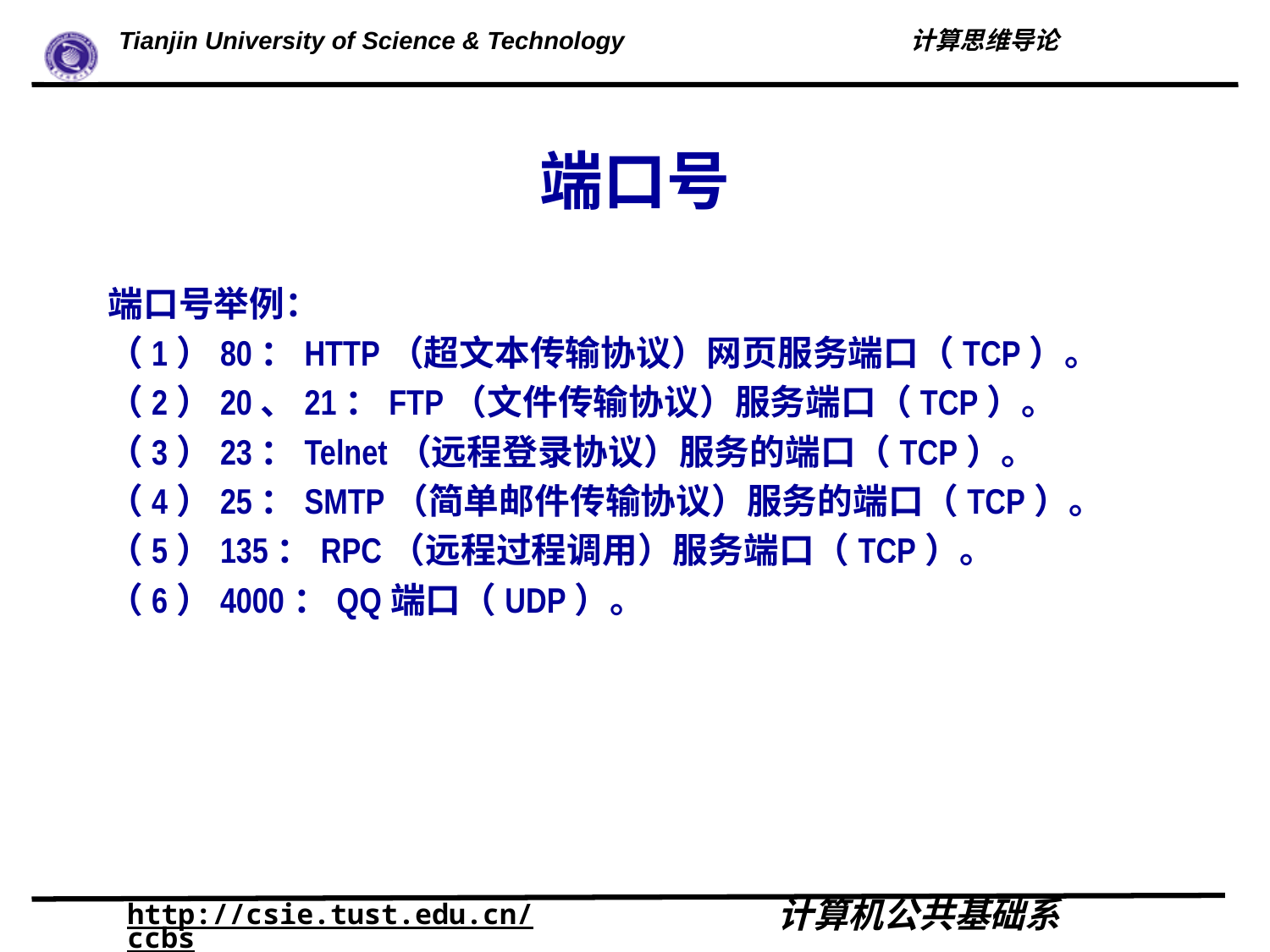

# 端口号
端口号举例：
（1）80：HTTP（超文本传输协议）网页服务端口（TCP）。
（2）20、21：FTP（文件传输协议）服务端口（TCP）。
（3）23：Telnet（远程登录协议）服务的端口（TCP）。
（4）25：SMTP（简单邮件传输协议）服务的端口（TCP）。
（5）135：RPC（远程过程调用）服务端口（TCP）。
（6）4000：QQ端口（UDP）。